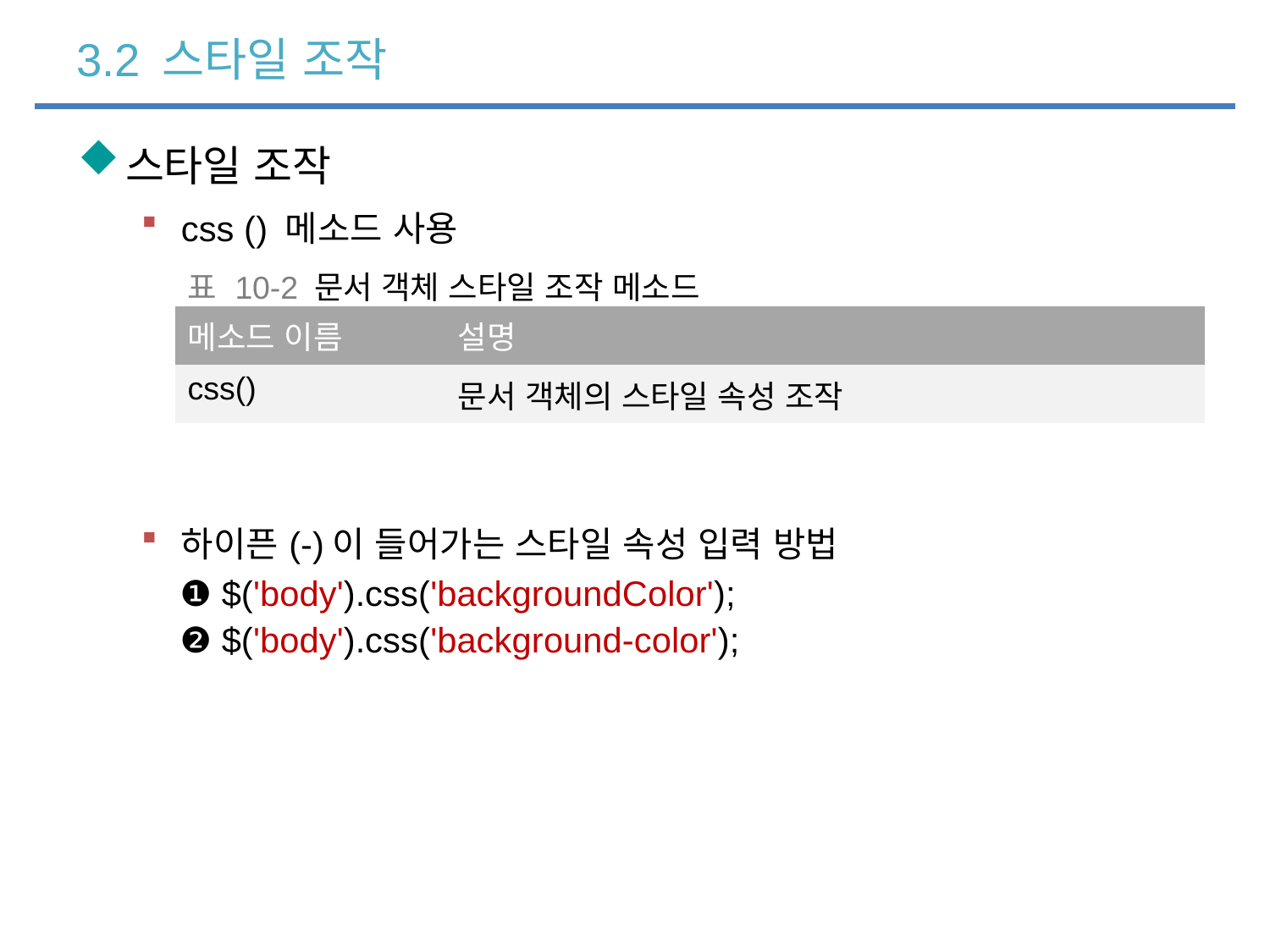

# 3.2 스타일 조작
스타일 조작
css () 메소드 사용

하이픈(-)이 들어가는 스타일 속성 입력 방법
    ❶ $('body').css('backgroundColor');
    ❷ $('body').css('background-color');
| 표 10-2 문서 객체 스타일 조작 메소드 |
| --- |
| 메소드 이름 | 설명 |
| --- | --- |
| css() | 문서 객체의 스타일 속성 조작 |